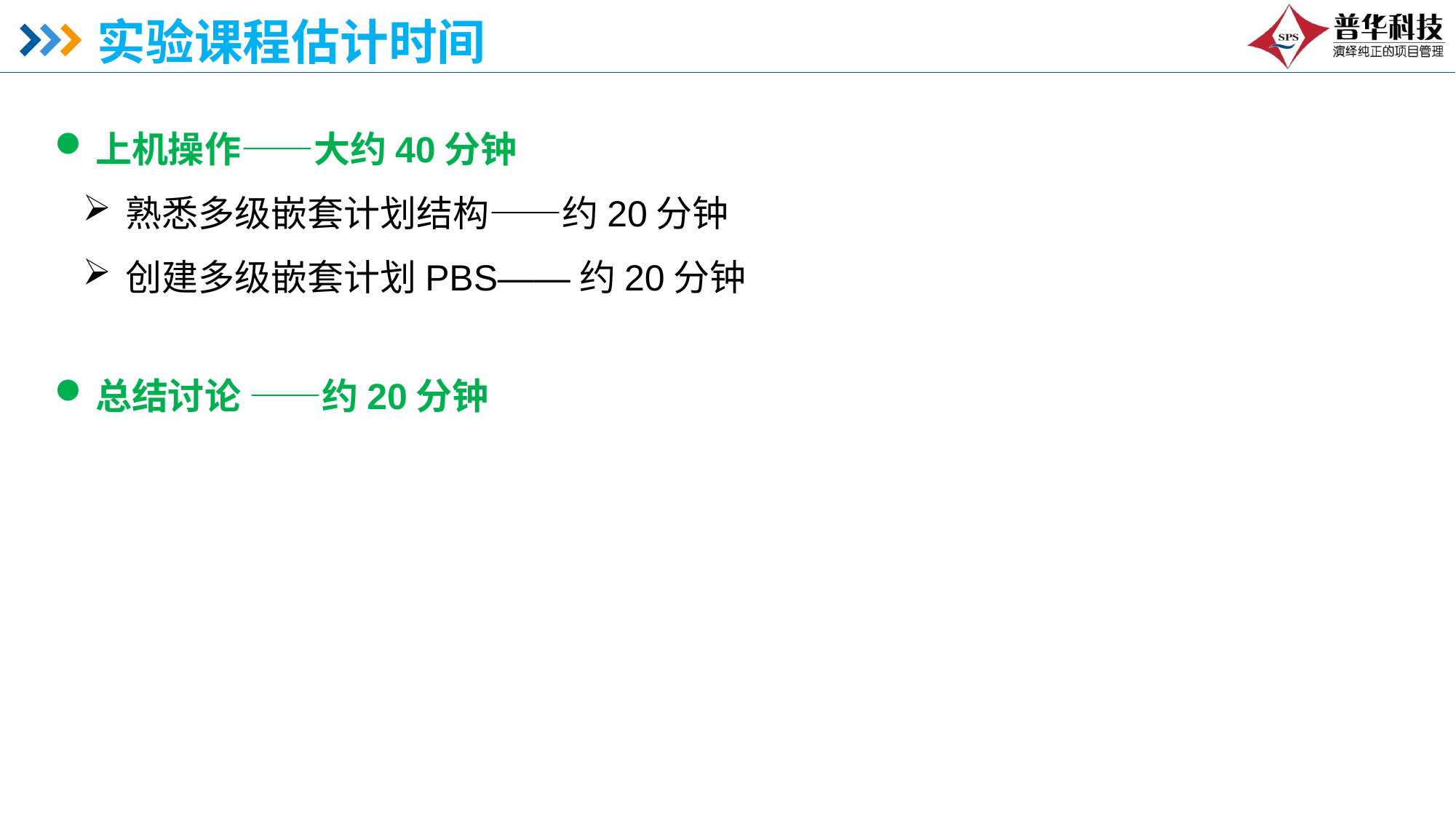

# 实验课程估计时间

上机操作——大约40分钟
熟悉多级嵌套计划结构——约20分钟
创建多级嵌套计划PBS——约20分钟

总结讨论 ——约20分钟